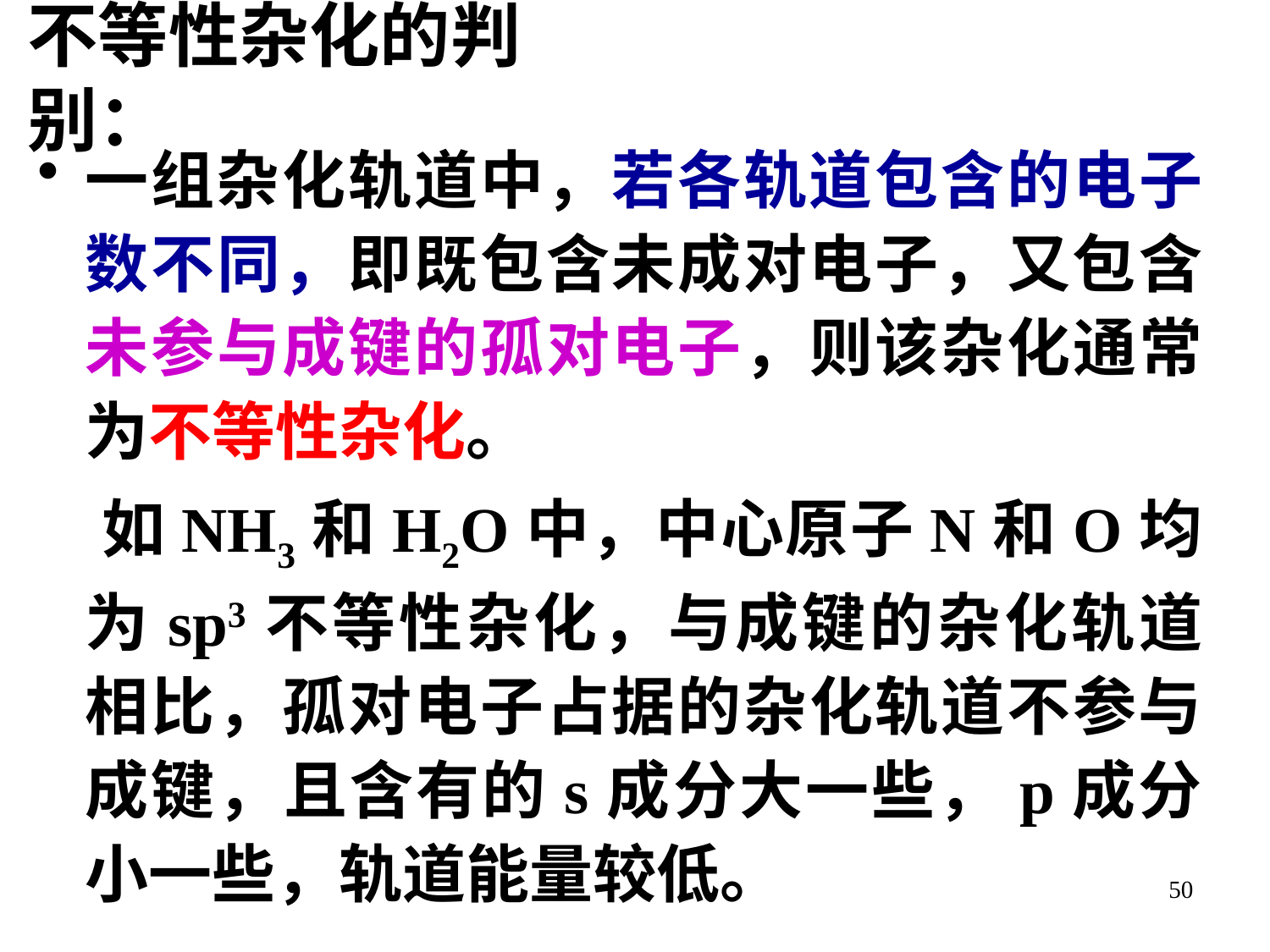

# 不等性杂化的判别：
一组杂化轨道中，若各轨道包含的电子数不同，即既包含未成对电子，又包含未参与成键的孤对电子，则该杂化通常为不等性杂化。
   如NH3和H2O中，中心原子N和O均为sp3不等性杂化，与成键的杂化轨道相比，孤对电子占据的杂化轨道不参与成键，且含有的s成分大一些，p成分小一些，轨道能量较低。
50